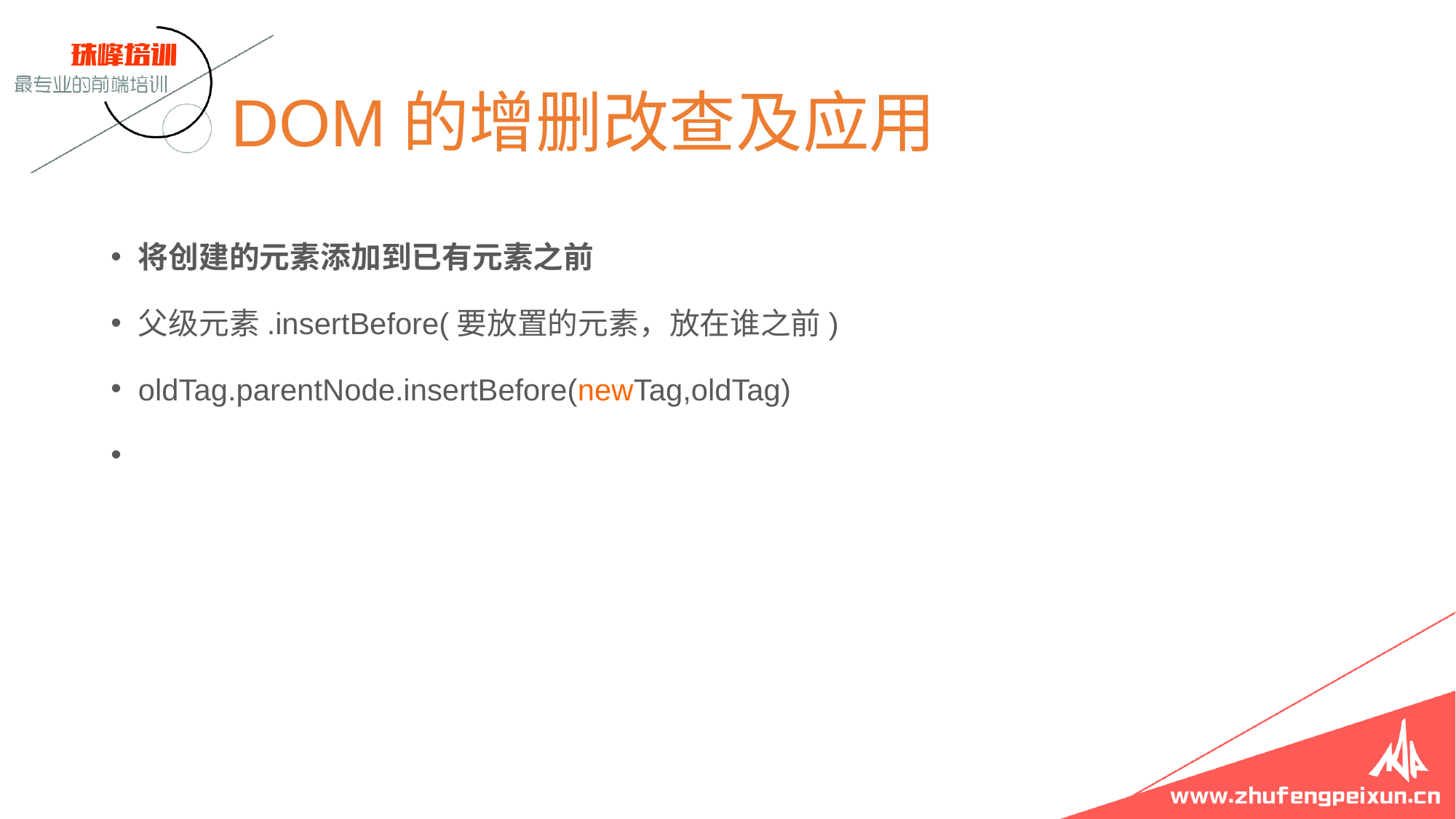

# DOM的增删改查及应用
将创建的元素添加到已有元素之前
父级元素.insertBefore(要放置的元素，放在谁之前)
oldTag.parentNode.insertBefore(newTag,oldTag)